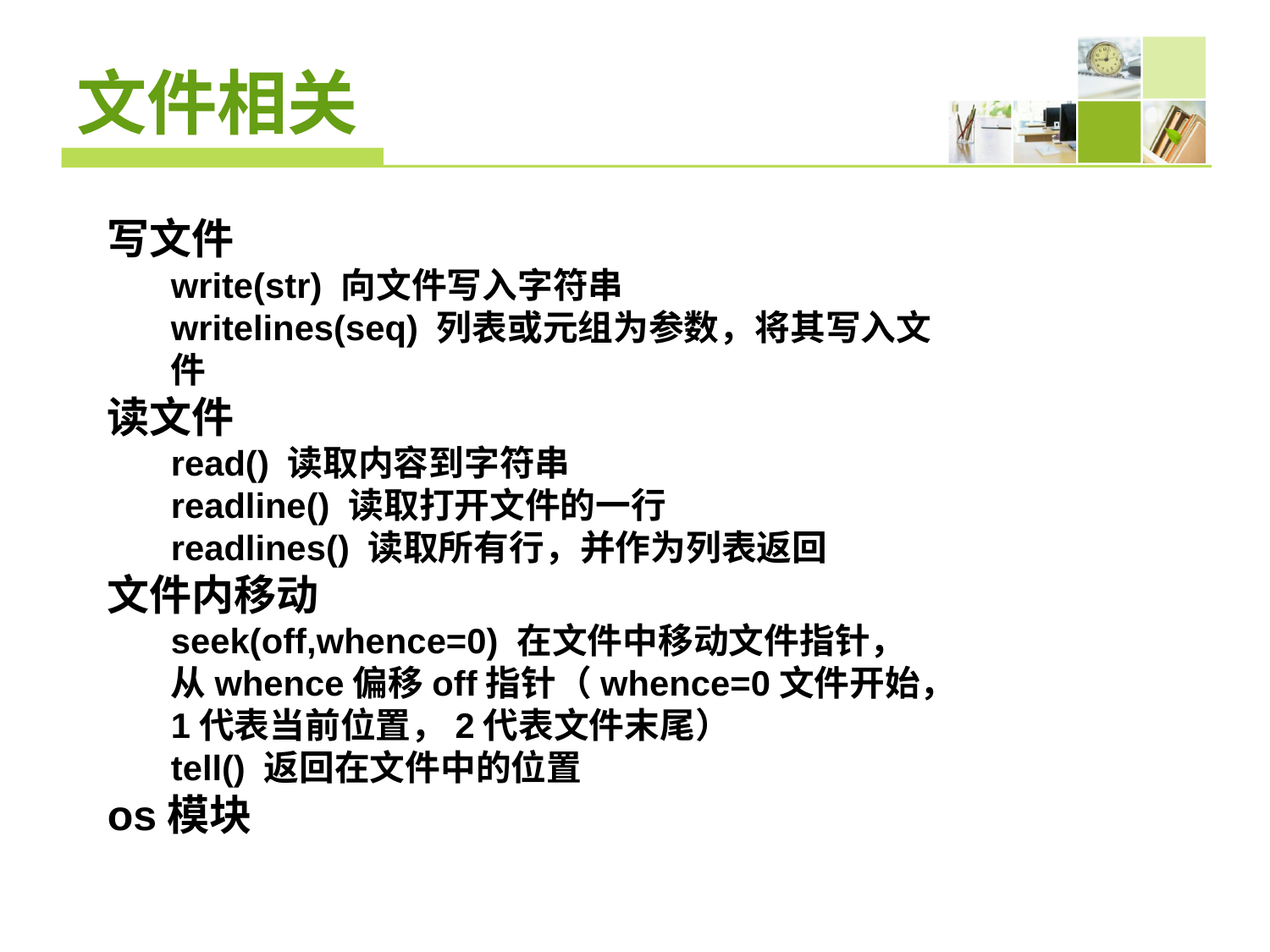

# 文件相关
写文件
write(str) 向文件写入字符串
writelines(seq) 列表或元组为参数，将其写入文件
读文件
read() 读取内容到字符串
readline() 读取打开文件的一行
readlines() 读取所有行，并作为列表返回
文件内移动
seek(off,whence=0) 在文件中移动文件指针，从whence偏移off指针（whence=0文件开始，1代表当前位置，2代表文件末尾）
tell() 返回在文件中的位置
os模块